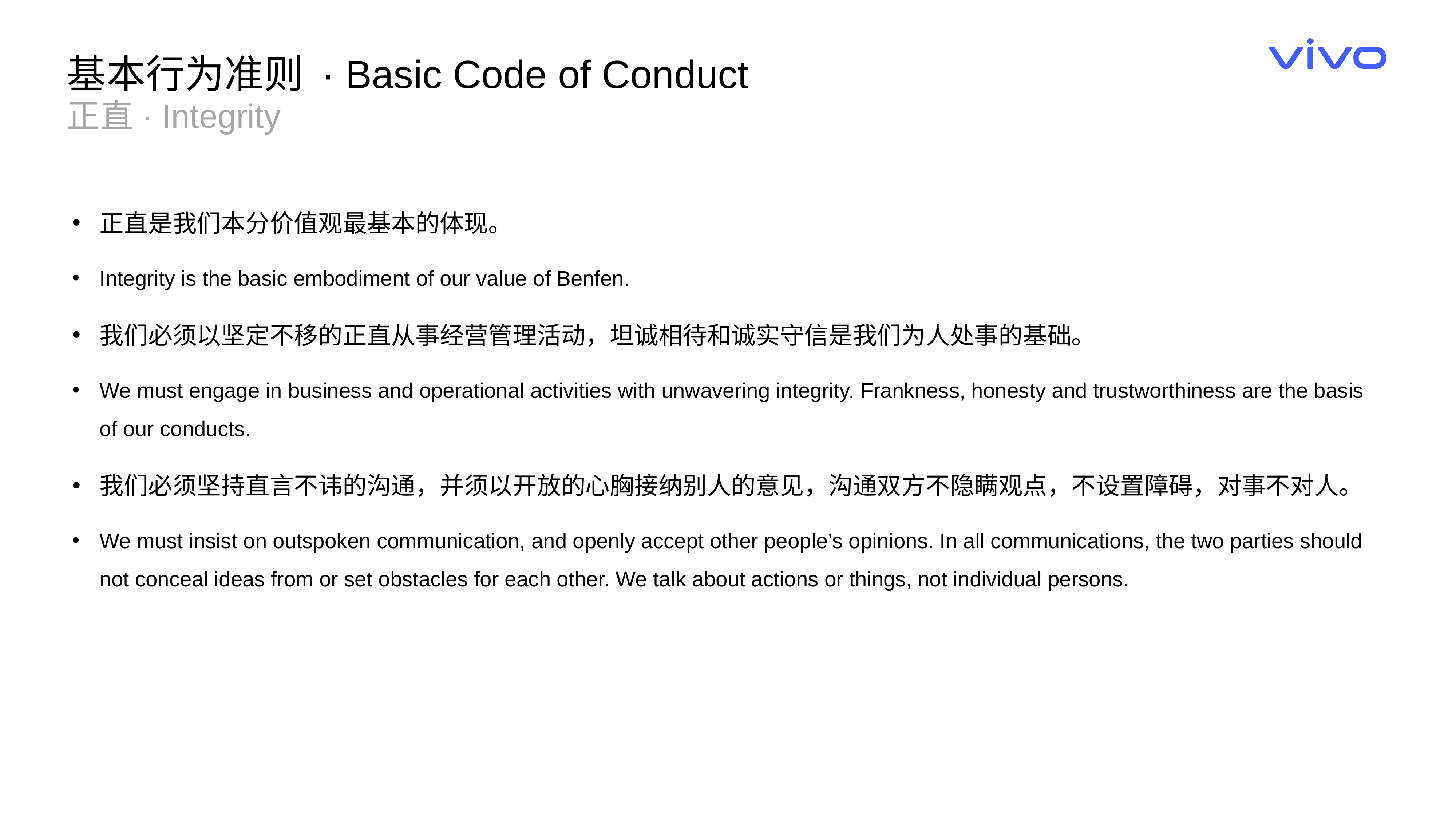

基本行为准则 · Basic Code of Conduct
正直· Integrity
正直是我们本分价值观最基本的体现。
Integrity is the basic embodiment of our value of Benfen.
我们必须以坚定不移的正直从事经营管理活动，坦诚相待和诚实守信是我们为人处事的基础。
We must engage in business and operational activities with unwavering integrity. Frankness, honesty and trustworthiness are the basis of our conducts.
我们必须坚持直言不讳的沟通，并须以开放的心胸接纳别人的意见，沟通双方不隐瞒观点，不设置障碍，对事不对人。
We must insist on outspoken communication, and openly accept other people’s opinions. In all communications, the two parties should not conceal ideas from or set obstacles for each other. We talk about actions or things, not individual persons.